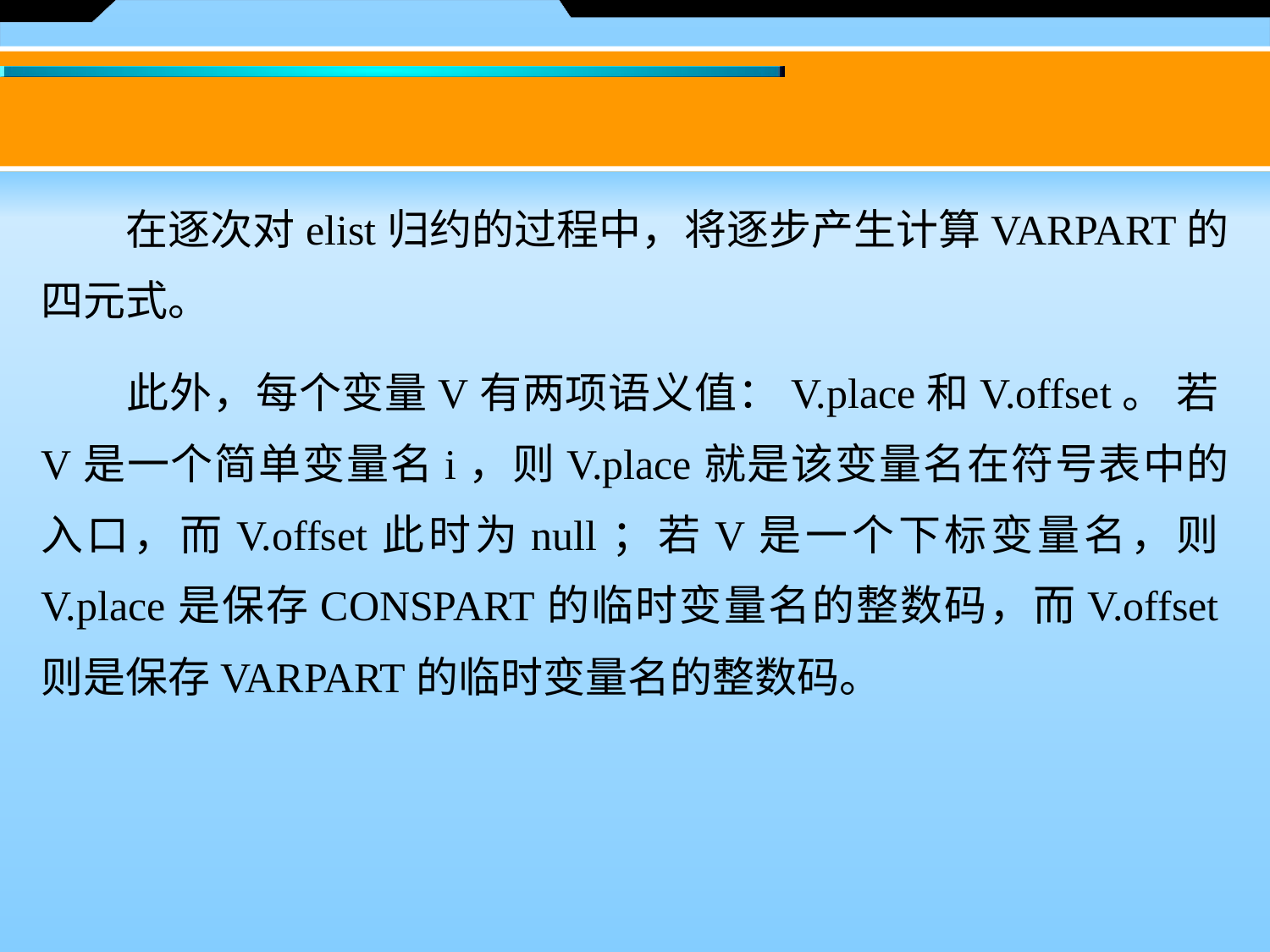

在逐次对elist归约的过程中，将逐步产生计算VARPART的四元式。
　　此外，每个变量V有两项语义值：V.place和V.offset。 若V是一个简单变量名i，则V.place就是该变量名在符号表中的入口，而V.offset此时为null；若V是一个下标变量名，则V.place是保存CONSPART的临时变量名的整数码，而V.offset则是保存VARPART的临时变量名的整数码。